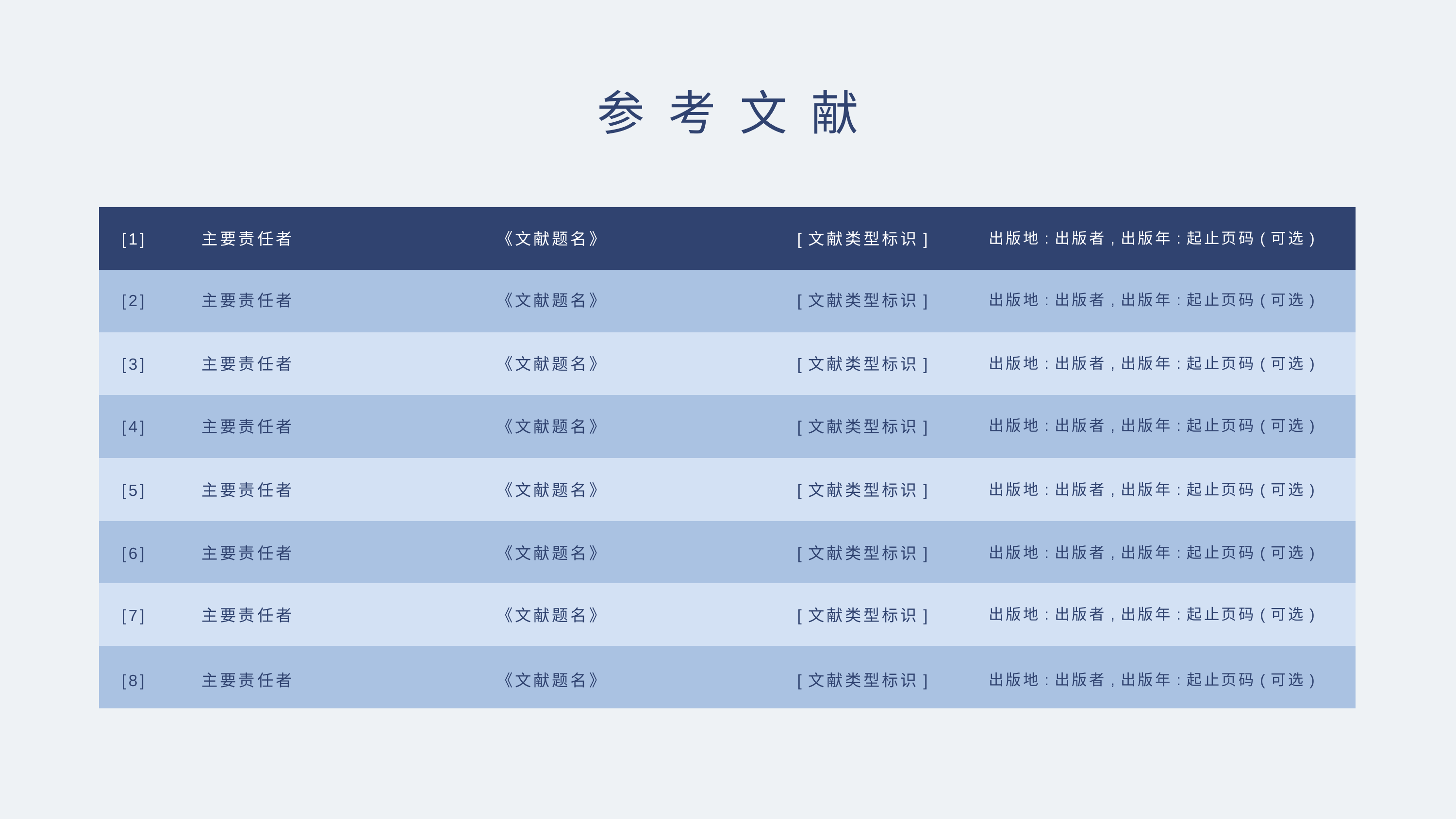

参考文献
|  |  |  |  |  |
| --- | --- | --- | --- | --- |
|  |  |  |  |  |
|  |  |  |  |  |
|  |  |  |  |  |
|  |  |  |  |  |
|  |  |  |  |  |
|  |  |  |  |  |
|  |  |  |  |  |
[1]
[2]
[3]
[4]
[5]
[6]
[7]
[8]
主要责任者
主要责任者
主要责任者
主要责任者
主要责任者
主要责任者
主要责任者
主要责任者
《文献题名》
《文献题名》
《文献题名》
《文献题名》
《文献题名》
《文献题名》
《文献题名》
《文献题名》
[文献类型标识]
[文献类型标识]
[文献类型标识]
[文献类型标识]
[文献类型标识]
[文献类型标识]
[文献类型标识]
[文献类型标识]
出版地:出版者,出版年:起止页码(可选)
出版地:出版者,出版年:起止页码(可选)
出版地:出版者,出版年:起止页码(可选)
出版地:出版者,出版年:起止页码(可选)
出版地:出版者,出版年:起止页码(可选)
出版地:出版者,出版年:起止页码(可选)
出版地:出版者,出版年:起止页码(可选)
出版地:出版者,出版年:起止页码(可选)